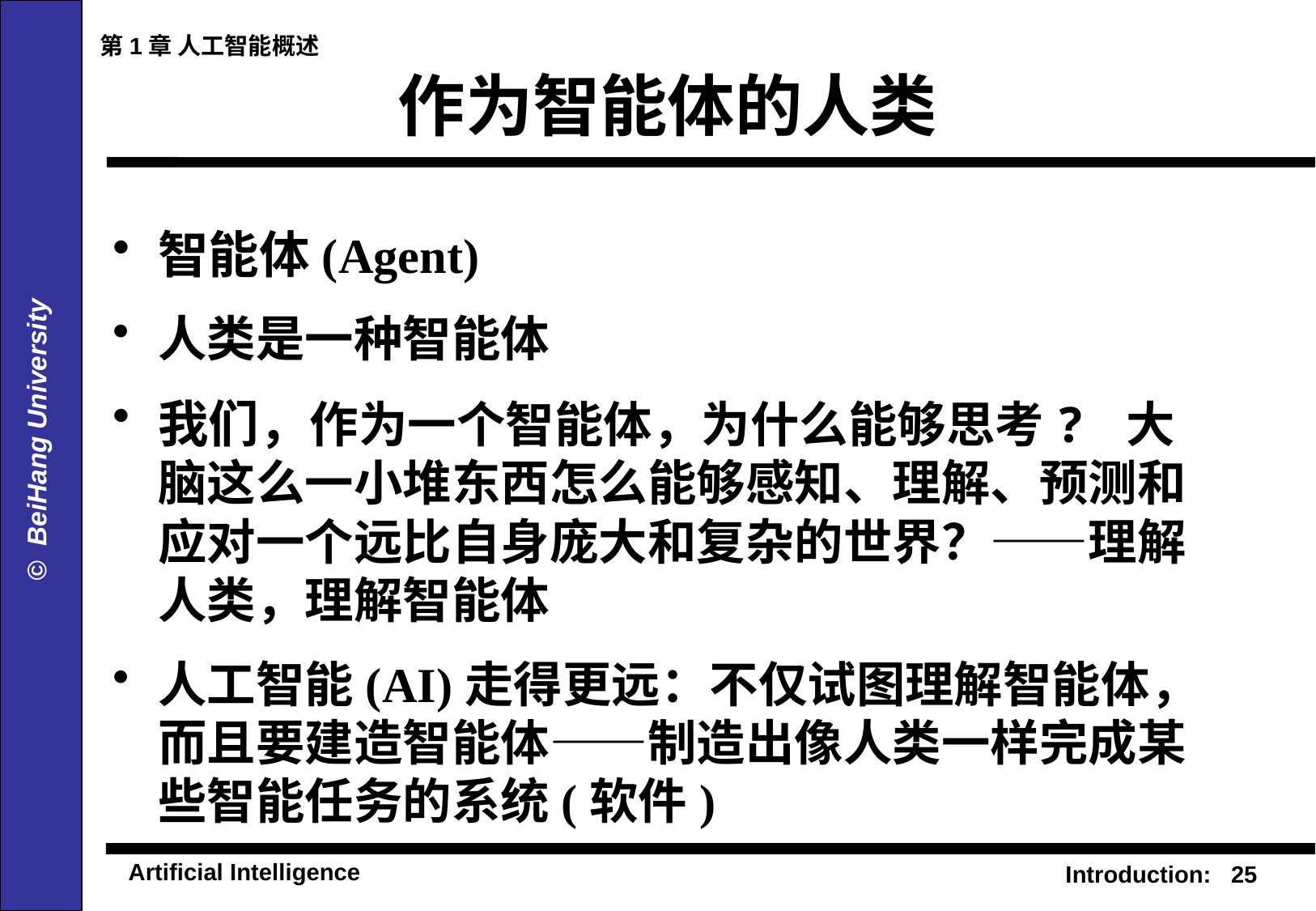

第1章 人工智能概述
# 作为智能体的人类
智能体(Agent)
人类是一种智能体
我们，作为一个智能体，为什么能够思考? 大脑这么一小堆东西怎么能够感知、理解、预测和应对一个远比自身庞大和复杂的世界？——理解人类，理解智能体
人工智能(AI)走得更远：不仅试图理解智能体，而且要建造智能体——制造出像人类一样完成某些智能任务的系统(软件)